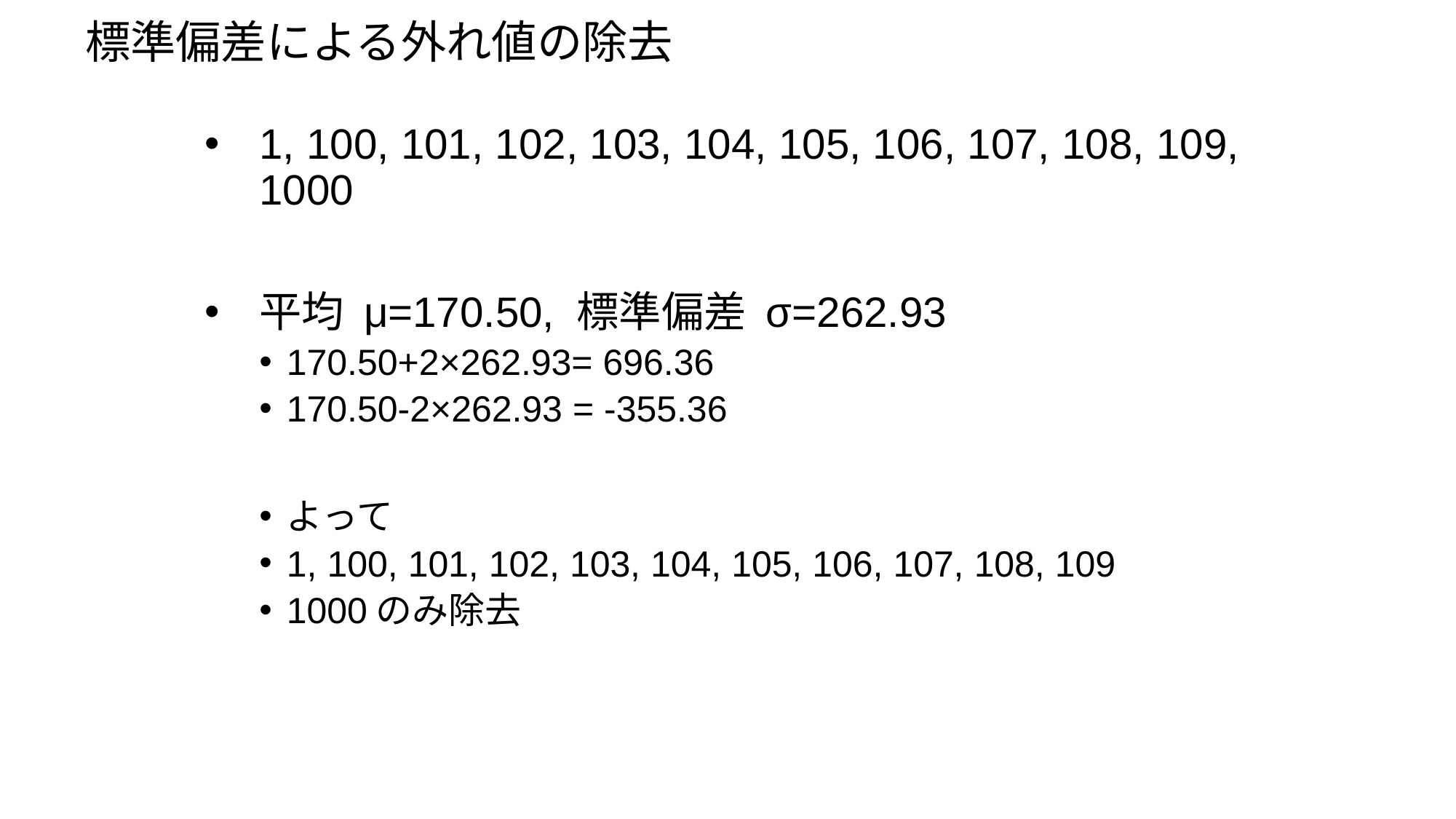

# 標準偏差による外れ値の除去
1, 100, 101, 102, 103, 104, 105, 106, 107, 108, 109, 1000

平均 μ=170.50, 標準偏差 σ=262.93
170.50+2×262.93= 696.36
170.50-2×262.93 = -355.36

よって
1, 100, 101, 102, 103, 104, 105, 106, 107, 108, 109
1000のみ除去